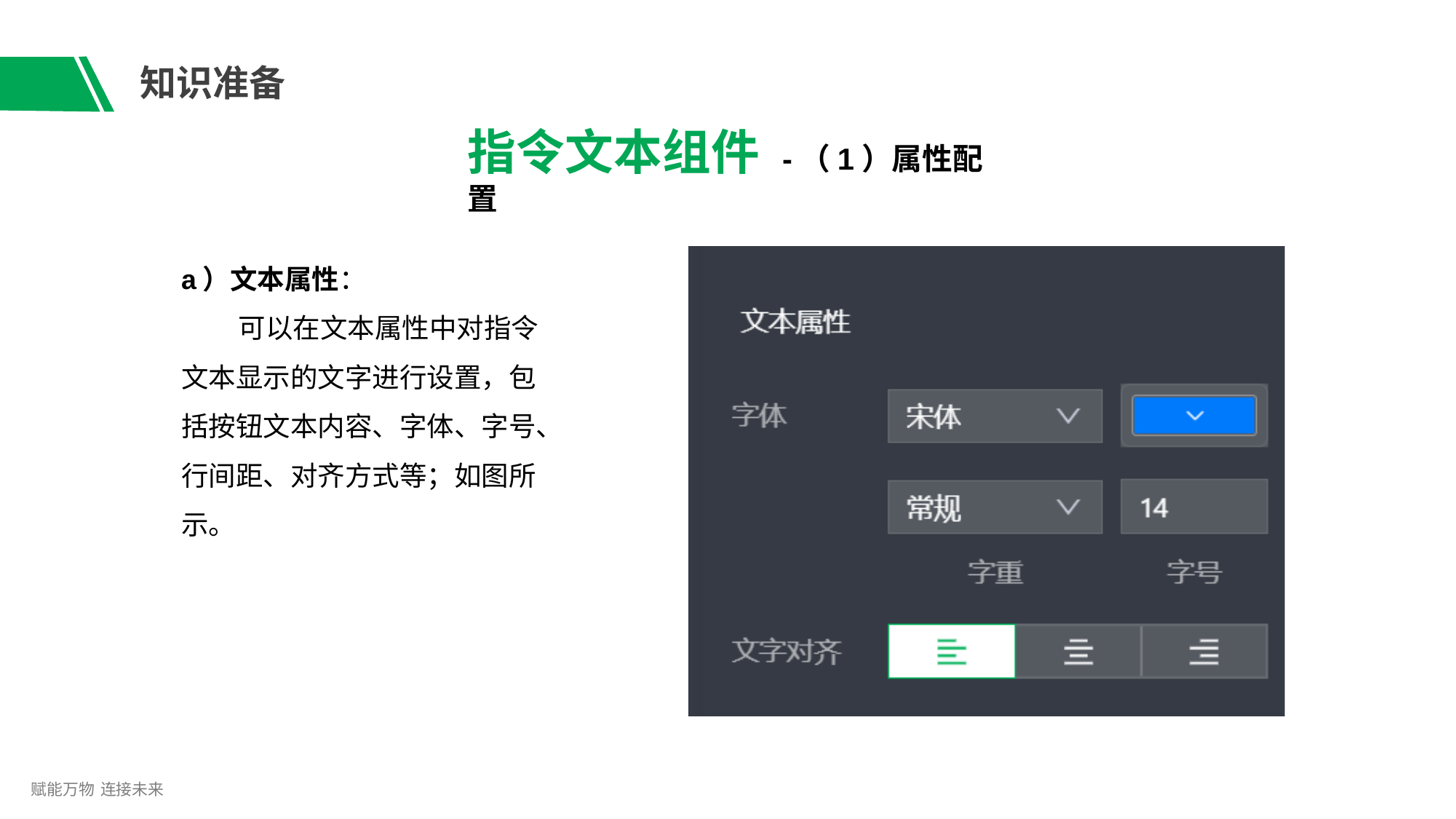

# 知识准备
指令文本组件 -（1）属性配置

a）文本属性：
可以在文本属性中对指令
文本显示的文字进行设置，包 括按钮文本内容、字体、字号、 行间距、对齐方式等；如图所 示。
赋能万物 连接未来